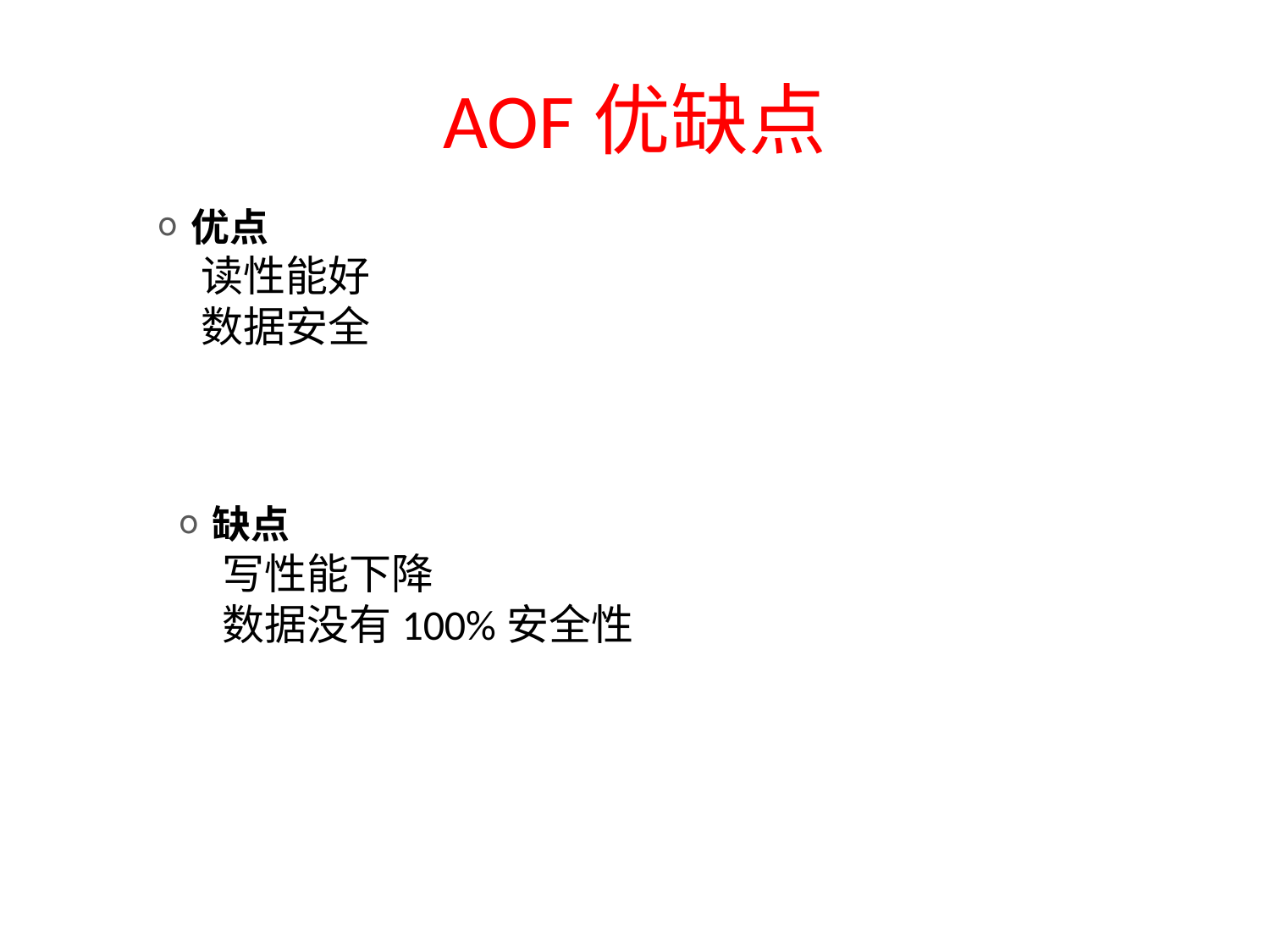

# AOF优缺点
优点
读性能好
数据安全
缺点
写性能下降
数据没有100%安全性